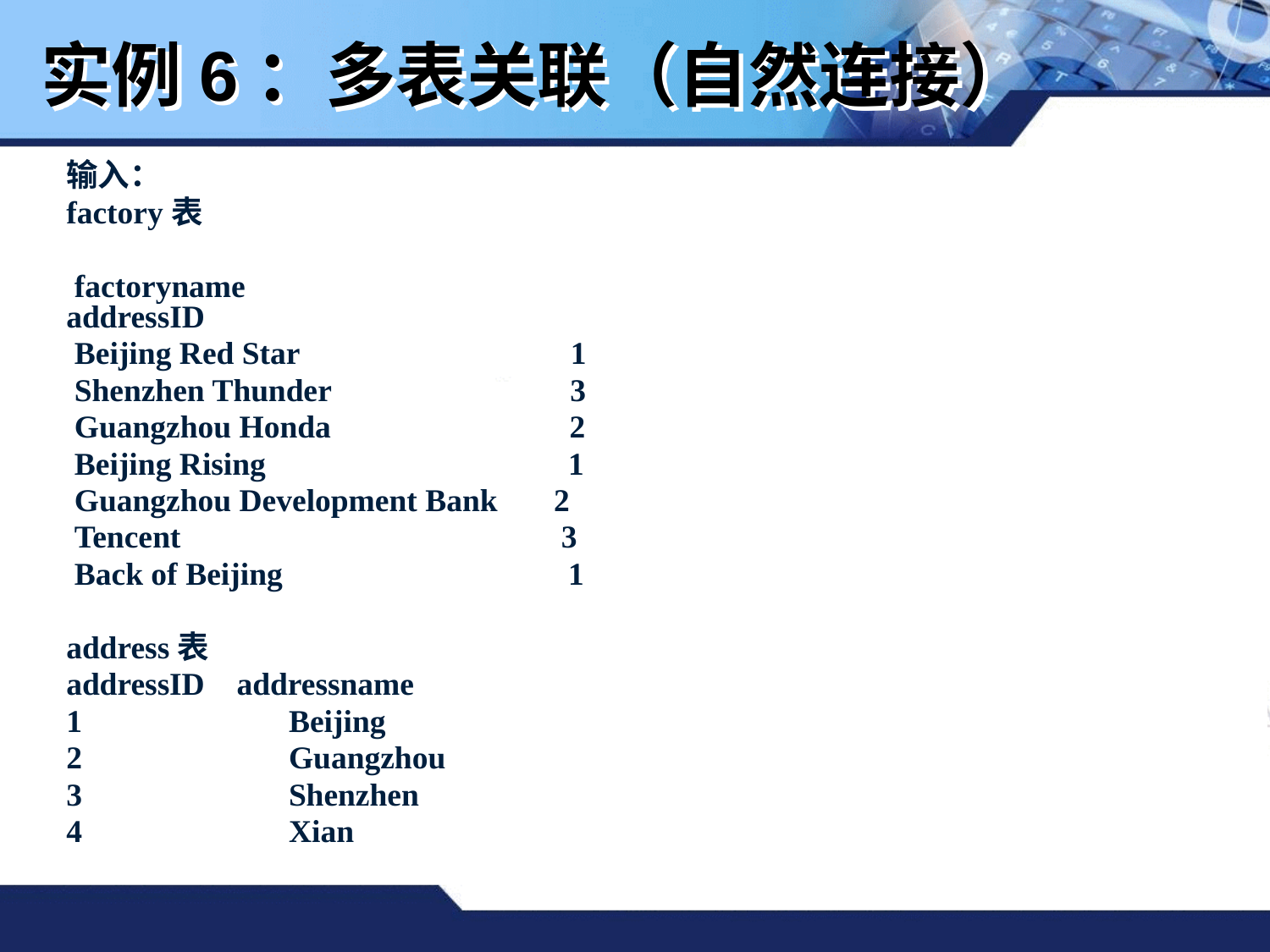

# 实例6：多表关联（自然连接）
输入：
factory表

 factoryname              　　　　addressID
 Beijing Red Star                　　　　1
 Shenzhen Thunder            　　　　3
 Guangzhou Honda            　　　　2
 Beijing Rising                   　　　　 1
 Guangzhou Development Bank       2
 Tencent                　　　　　　  　3
 Back of Beijing                　　　 　 1

address表
addressID    addressname
1        　　　　Beijing
2        　　　　Guangzhou
3        　　　　Shenzhen
4        　　　　Xian